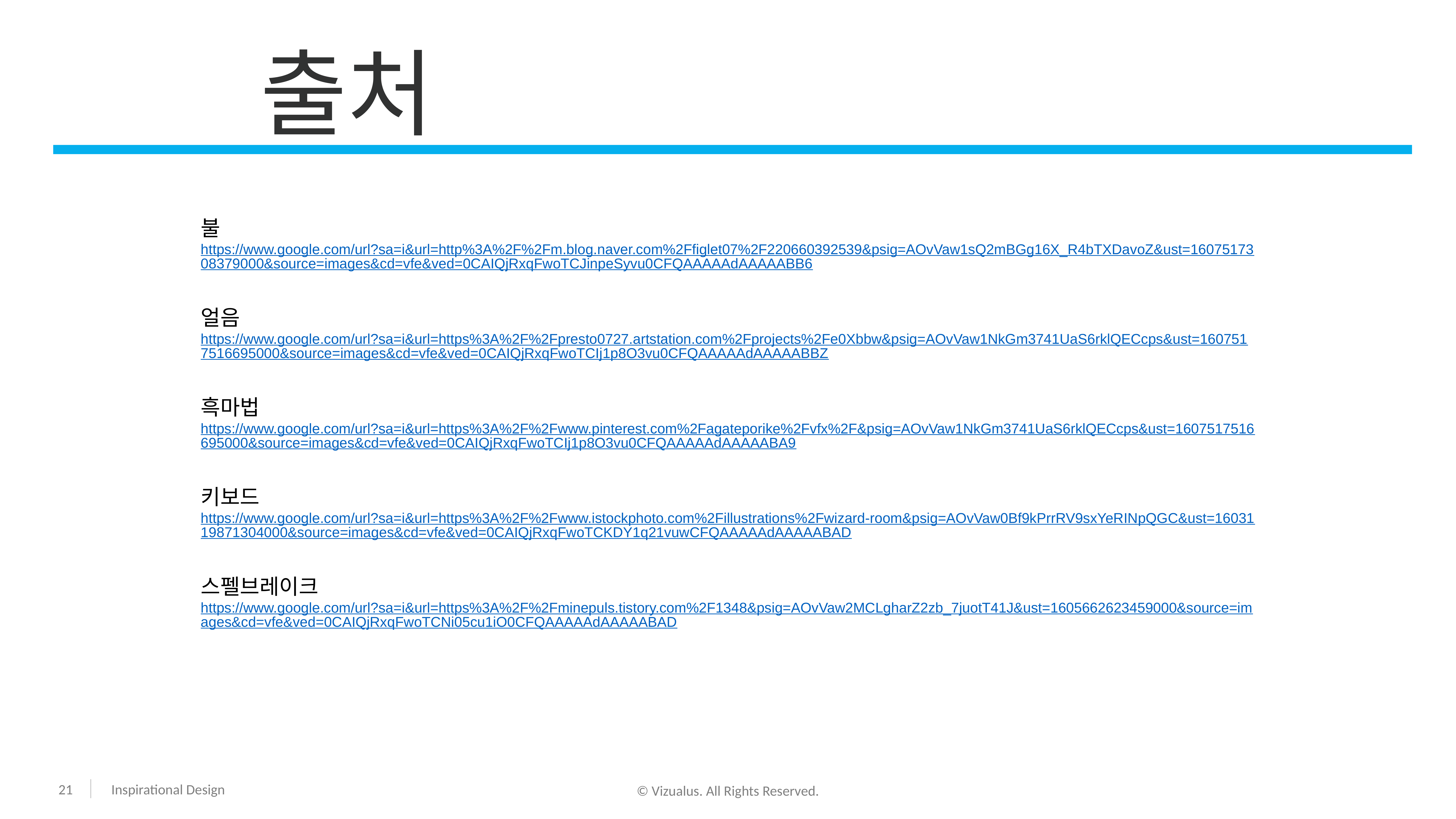

출처

불
https://www.google.com/url?sa=i&url=http%3A%2F%2Fm.blog.naver.com%2Ffiglet07%2F220660392539&psig=AOvVaw1sQ2mBGg16X_R4bTXDavoZ&ust=1607517308379000&source=images&cd=vfe&ved=0CAIQjRxqFwoTCJinpeSyvu0CFQAAAAAdAAAAABB6

얼음
https://www.google.com/url?sa=i&url=https%3A%2F%2Fpresto0727.artstation.com%2Fprojects%2Fe0Xbbw&psig=AOvVaw1NkGm3741UaS6rklQECcps&ust=1607517516695000&source=images&cd=vfe&ved=0CAIQjRxqFwoTCIj1p8O3vu0CFQAAAAAdAAAAABBZ

흑마법
https://www.google.com/url?sa=i&url=https%3A%2F%2Fwww.pinterest.com%2Fagateporike%2Fvfx%2F&psig=AOvVaw1NkGm3741UaS6rklQECcps&ust=1607517516695000&source=images&cd=vfe&ved=0CAIQjRxqFwoTCIj1p8O3vu0CFQAAAAAdAAAAABA9

키보드
https://www.google.com/url?sa=i&url=https%3A%2F%2Fwww.istockphoto.com%2Fillustrations%2Fwizard-room&psig=AOvVaw0Bf9kPrrRV9sxYeRINpQGC&ust=1603119871304000&source=images&cd=vfe&ved=0CAIQjRxqFwoTCKDY1q21vuwCFQAAAAAdAAAAABAD

스펠브레이크
https://www.google.com/url?sa=i&url=https%3A%2F%2Fminepuls.tistory.com%2F1348&psig=AOvVaw2MCLgharZ2zb_7juotT41J&ust=1605662623459000&source=images&cd=vfe&ved=0CAIQjRxqFwoTCNi05cu1iO0CFQAAAAAdAAAAABAD

21
© Vizualus. All Rights Reserved.